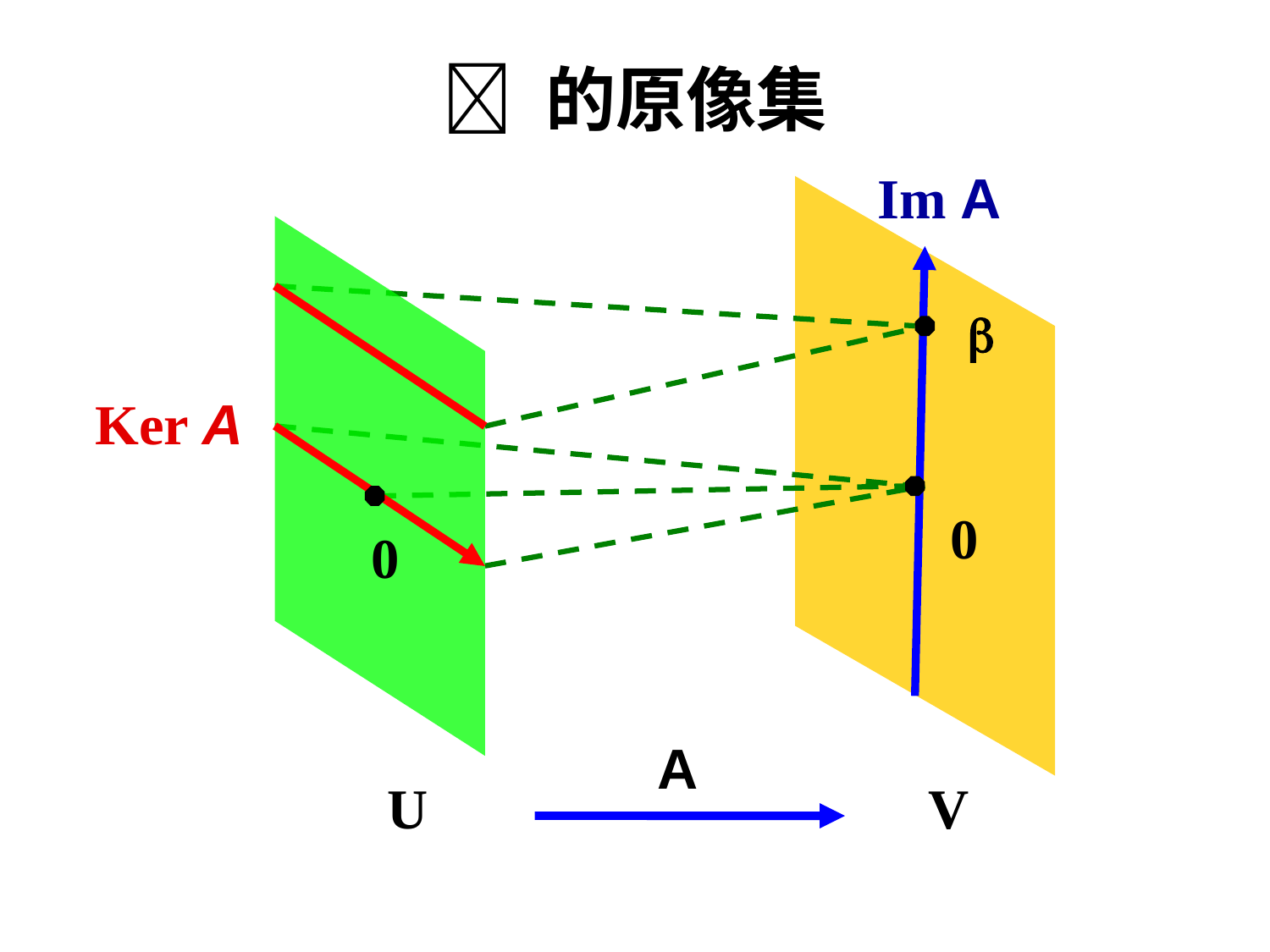

β 的原像集
Im A

β

Ker A

0
0
A
U
V